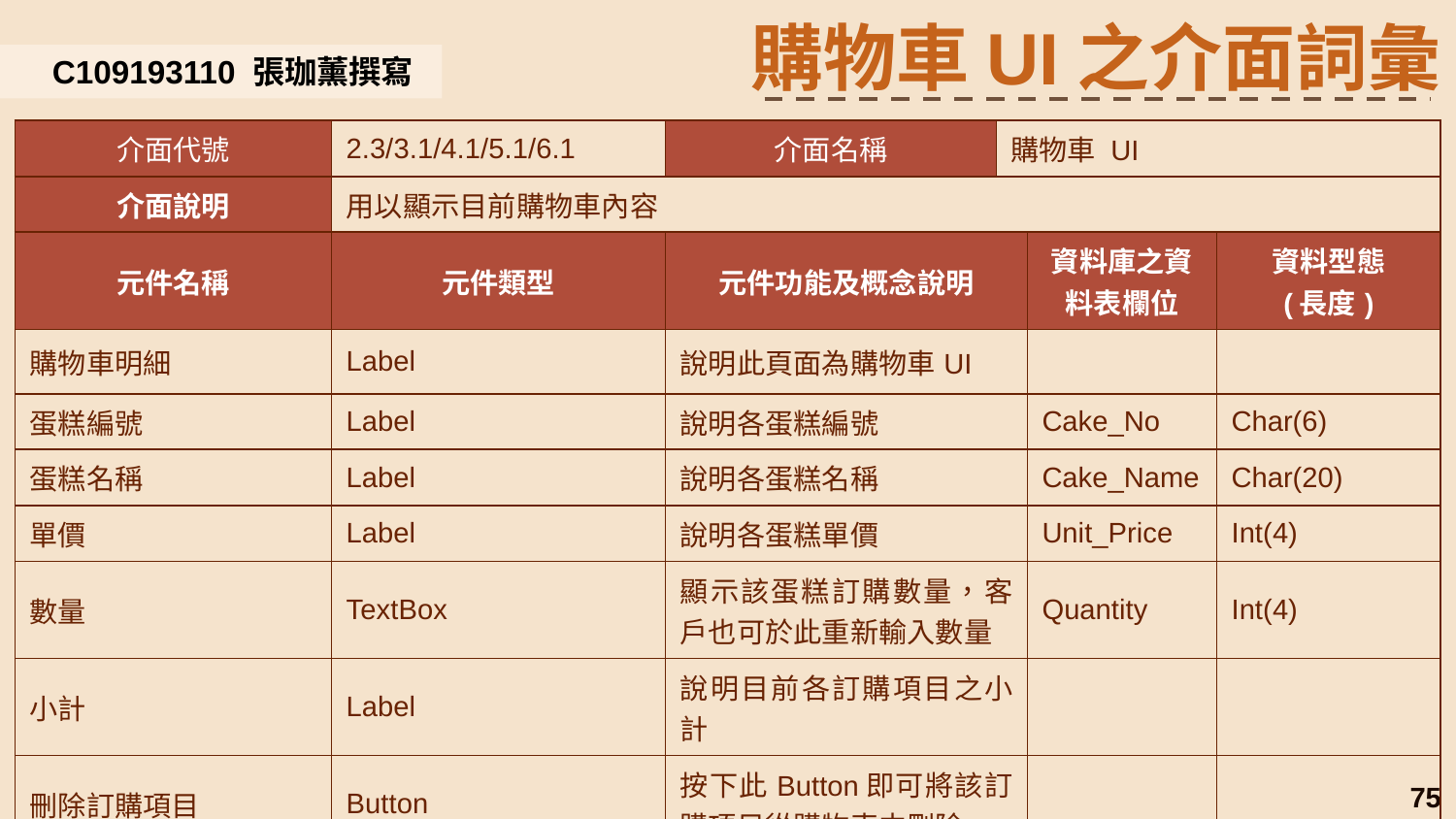

購物車UI之介面詞彙

C109193110 張珈薰撰寫
| 介面代號 | 2.3/3.1/4.1/5.1/6.1 | 介面名稱 | 購物車 UI |  |  |
| --- | --- | --- | --- | --- | --- |
| 介面說明 | 用以顯示目前購物車內容 |  |  |  |  |
| 元件名稱 | 元件類型 | 元件功能及概念說明 | 資料庫之資料表欄位 | 資料庫之資料表欄位 | 資料型態 (長度) |
| 購物車明細 | Label | 說明此頁面為購物車UI |  |  |  |
| 蛋糕編號 | Label | 說明各蛋糕編號 |  | Cake\_No | Char(6) |
| 蛋糕名稱 | Label | 說明各蛋糕名稱 |  | Cake\_Name | Char(20) |
| 單價 | Label | 說明各蛋糕單價 |  | Unit\_Price | Int(4) |
| 數量 | TextBox | 顯示該蛋糕訂購數量，客戶也可於此重新輸入數量 |  | Quantity | Int(4) |
| 小計 | Label | 說明目前各訂購項目之小計 |  |  |  |
| 刪除訂購項目 | Button | 按下此Button即可將該訂購項目從購物車中刪除 |  |  |  |
75